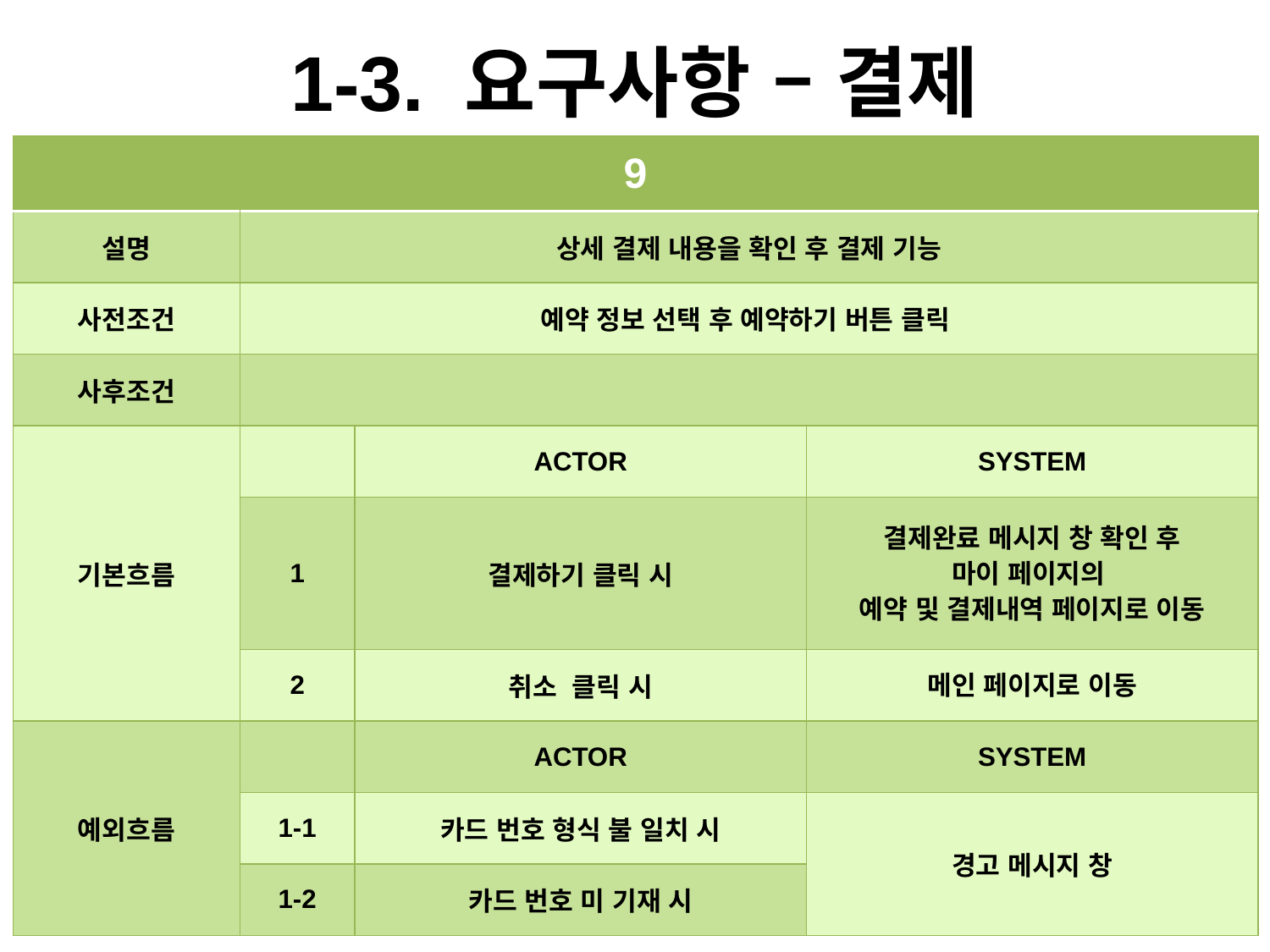

# 1-3. 요구사항 – 결제
| 9 |  |  |  |
| --- | --- | --- | --- |
| 설명 | 상세 결제 내용을 확인 후 결제 기능 |  |  |
| 사전조건 | 예약 정보 선택 후 예약하기 버튼 클릭 |  |  |
| 사후조건 |  |  |  |
| 기본흐름 |  | ACTOR | SYSTEM |
|  | 1 | 결제하기 클릭 시 | 결제완료 메시지 창 확인 후 마이 페이지의 예약 및 결제내역 페이지로 이동 |
|  | 2 | 취소 클릭 시 | 메인 페이지로 이동 |
| 예외흐름 |  | ACTOR | SYSTEM |
|  | 1-1 | 카드 번호 형식 불 일치 시 | 경고 메시지 창 |
|  | 1-2 | 카드 번호 미 기재 시 |  |